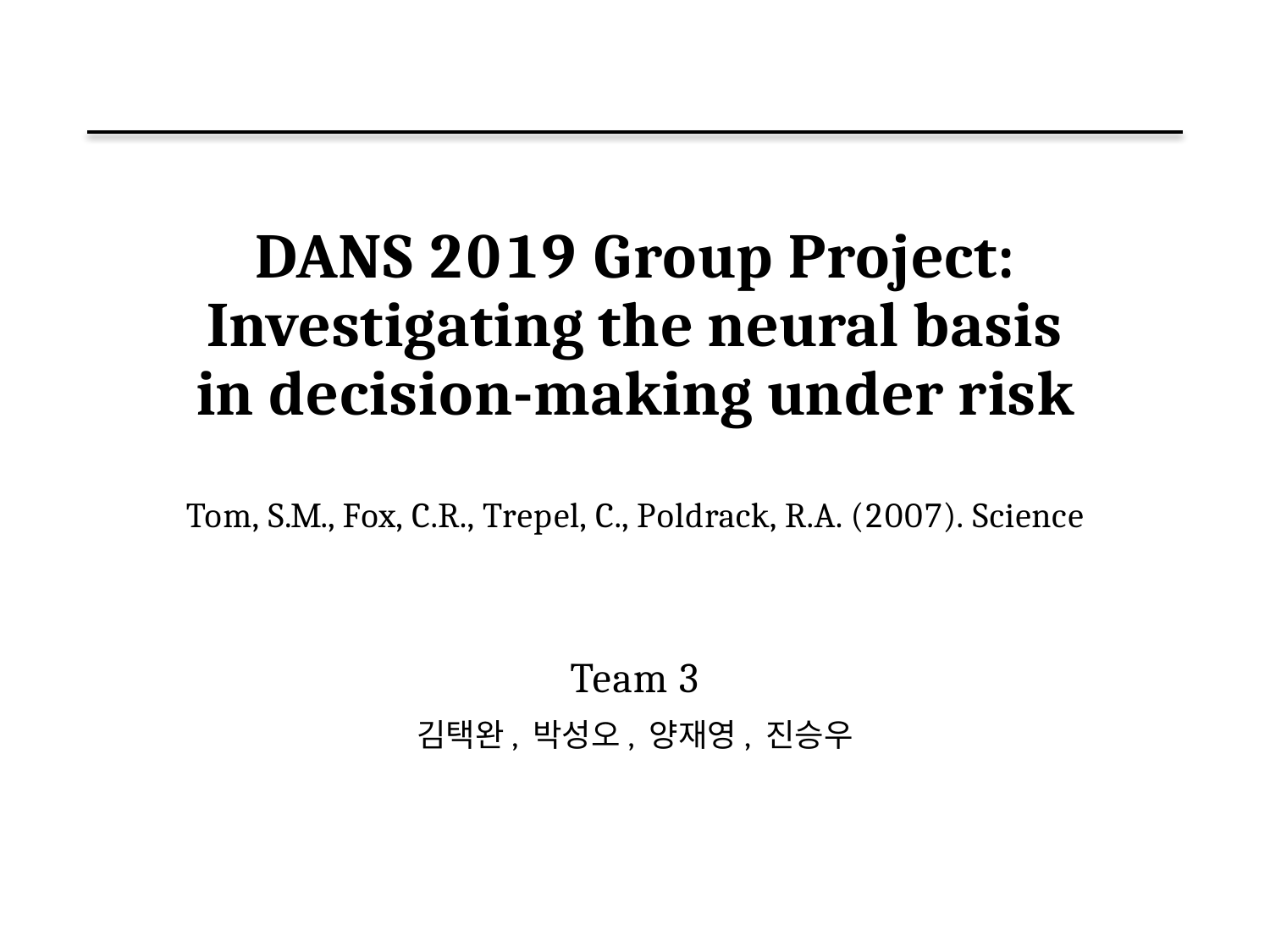

# DANS 2019 Group Project: Investigating the neural basis in decision-making under risk Tom, S.M., Fox, C.R., Trepel, C., Poldrack, R.A. (2007). Science
Team 3
김택완, 박성오, 양재영, 진승우